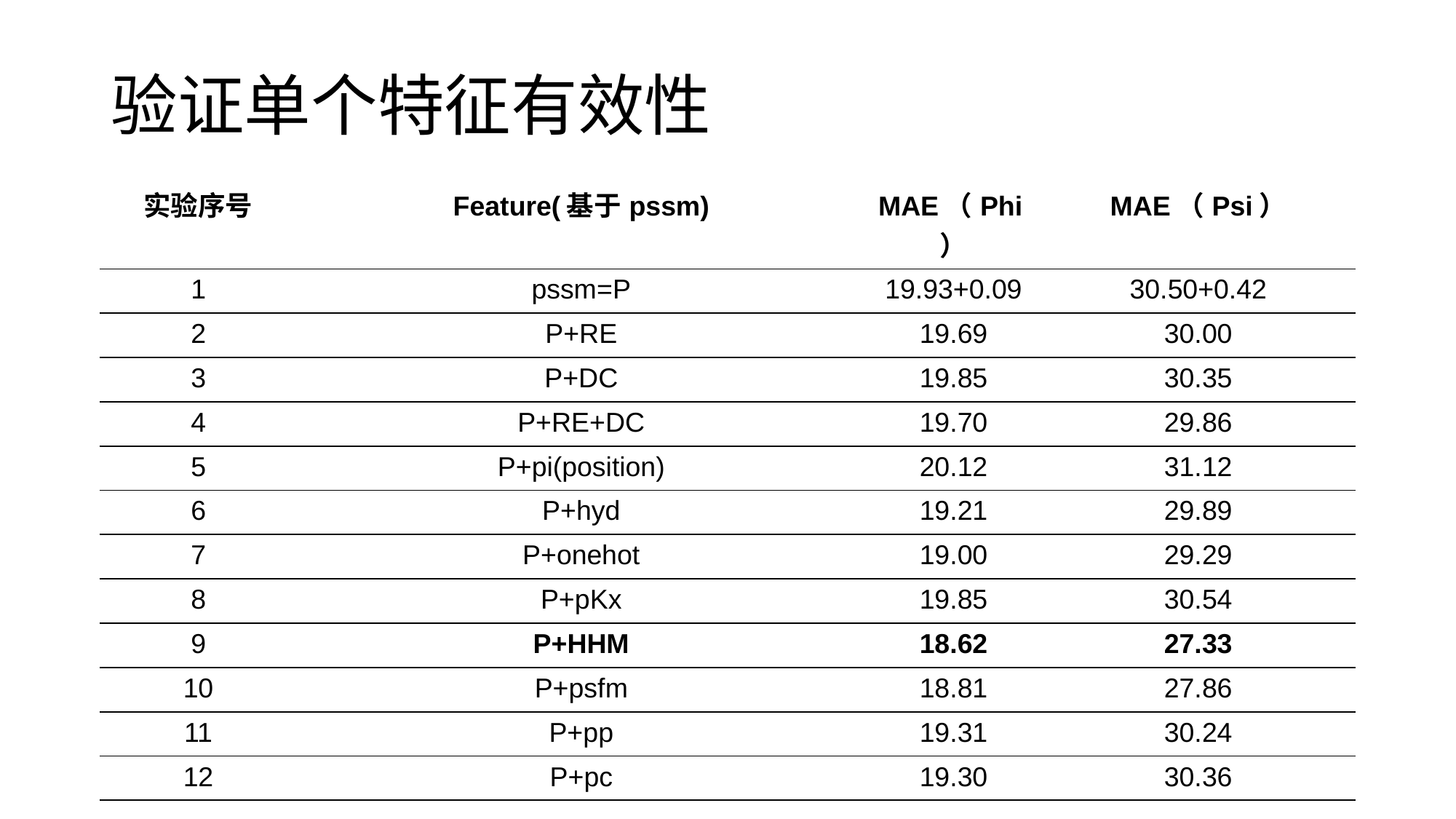

# 验证单个特征有效性
| 实验序号 | Feature(基于pssm) | MAE（Phi） | MAE（Psi） |
| --- | --- | --- | --- |
| 1 | pssm=P | 19.93+0.09 | 30.50+0.42 |
| 2 | P+RE | 19.69 | 30.00 |
| 3 | P+DC | 19.85 | 30.35 |
| 4 | P+RE+DC | 19.70 | 29.86 |
| 5 | P+pi(position) | 20.12 | 31.12 |
| 6 | P+hyd | 19.21 | 29.89 |
| 7 | P+onehot | 19.00 | 29.29 |
| 8 | P+pKx | 19.85 | 30.54 |
| 9 | P+HHM | 18.62 | 27.33 |
| 10 | P+psfm | 18.81 | 27.86 |
| 11 | P+pp | 19.31 | 30.24 |
| 12 | P+pc | 19.30 | 30.36 |